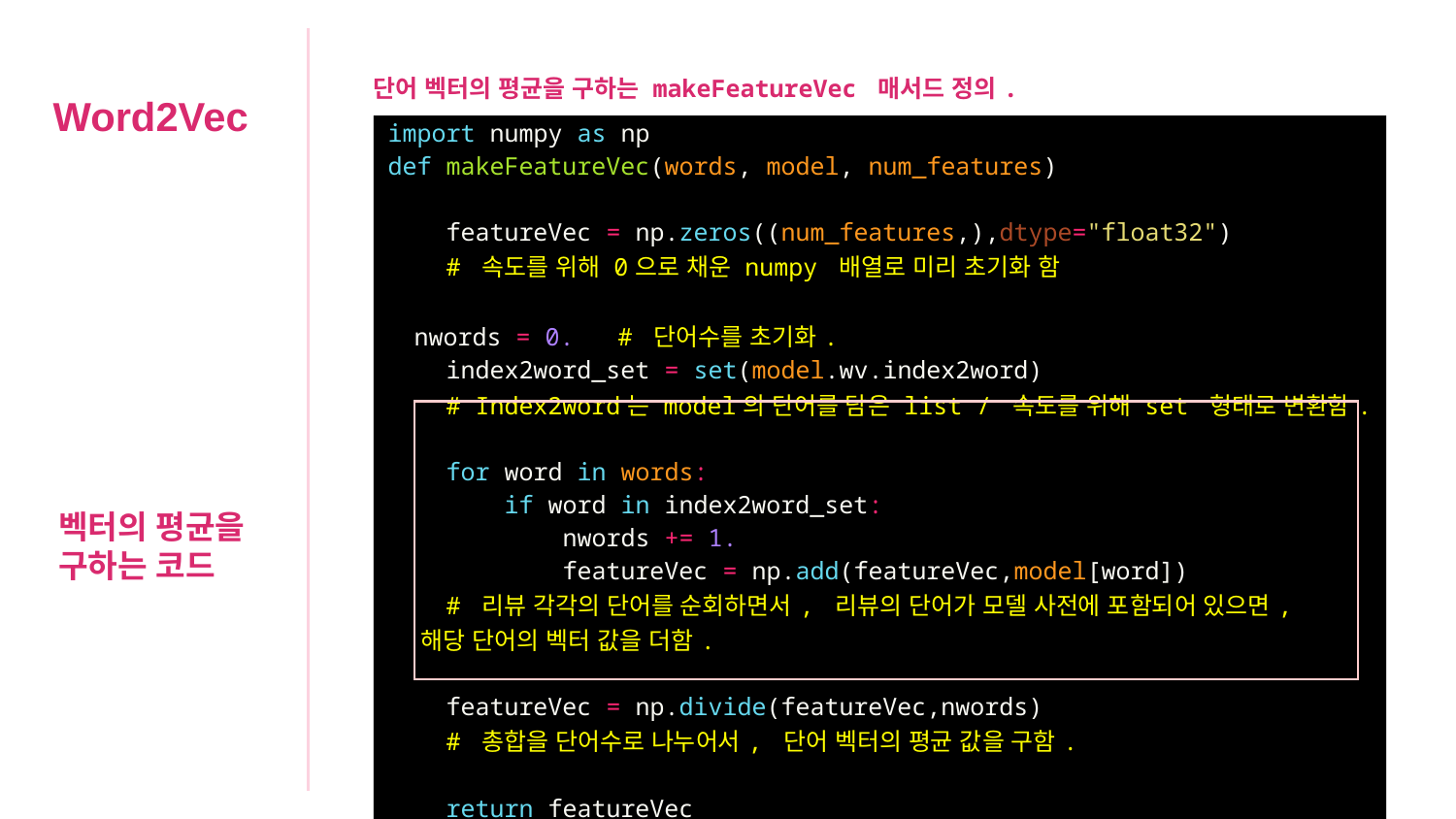

| 단어 벡터의 평균을 구하는 makeFeatureVec 매서드 정의. |
| --- |
| import numpy as np def makeFeatureVec(words, model, num\_features) featureVec = np.zeros((num\_features,),dtype="float32") # 속도를 위해 0으로 채운 numpy 배열로 미리 초기화 함 nwords = 0. # 단어수를 초기화. index2word\_set = set(model.wv.index2word) # Index2word는 model의 단어를 담은 list / 속도를 위해 set 형태로 변환함. for word in words: if word in index2word\_set: nwords += 1. featureVec = np.add(featureVec,model[word]) # 리뷰 각각의 단어를 순회하면서, 리뷰의 단어가 모델 사전에 포함되어 있으면, 해당 단어의 벡터 값을 더함. featureVec = np.divide(featureVec,nwords) # 총합을 단어수로 나누어서, 단어 벡터의 평균 값을 구함. return featureVec |
Word2Vec

벡터의 평균을
구하는 코드